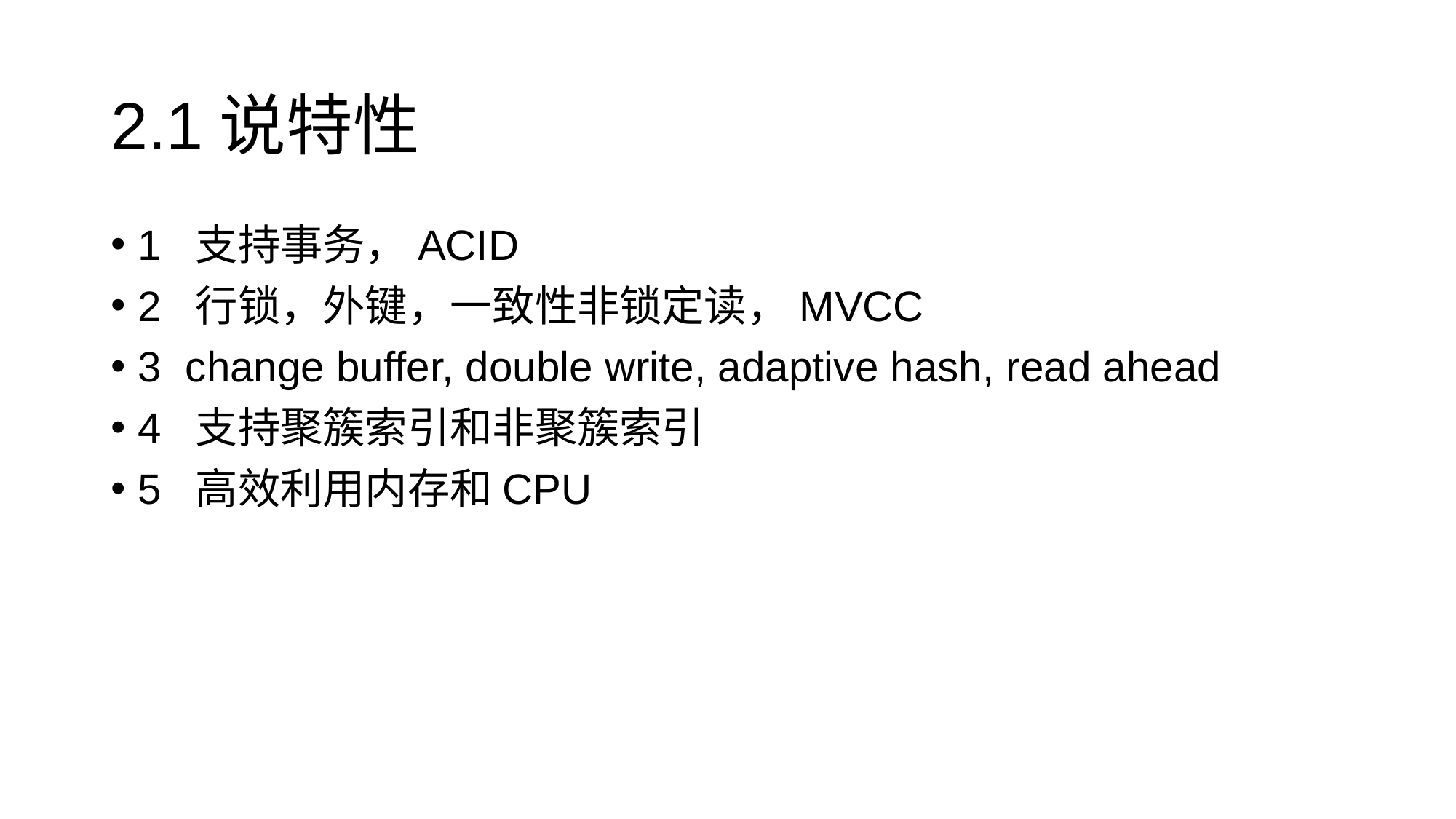

# 2.1说特性
1  支持事务，ACID
2  行锁，外键，一致性非锁定读，MVCC
3  change buffer, double write, adaptive hash, read ahead
4  支持聚簇索引和非聚簇索引
5  高效利用内存和CPU